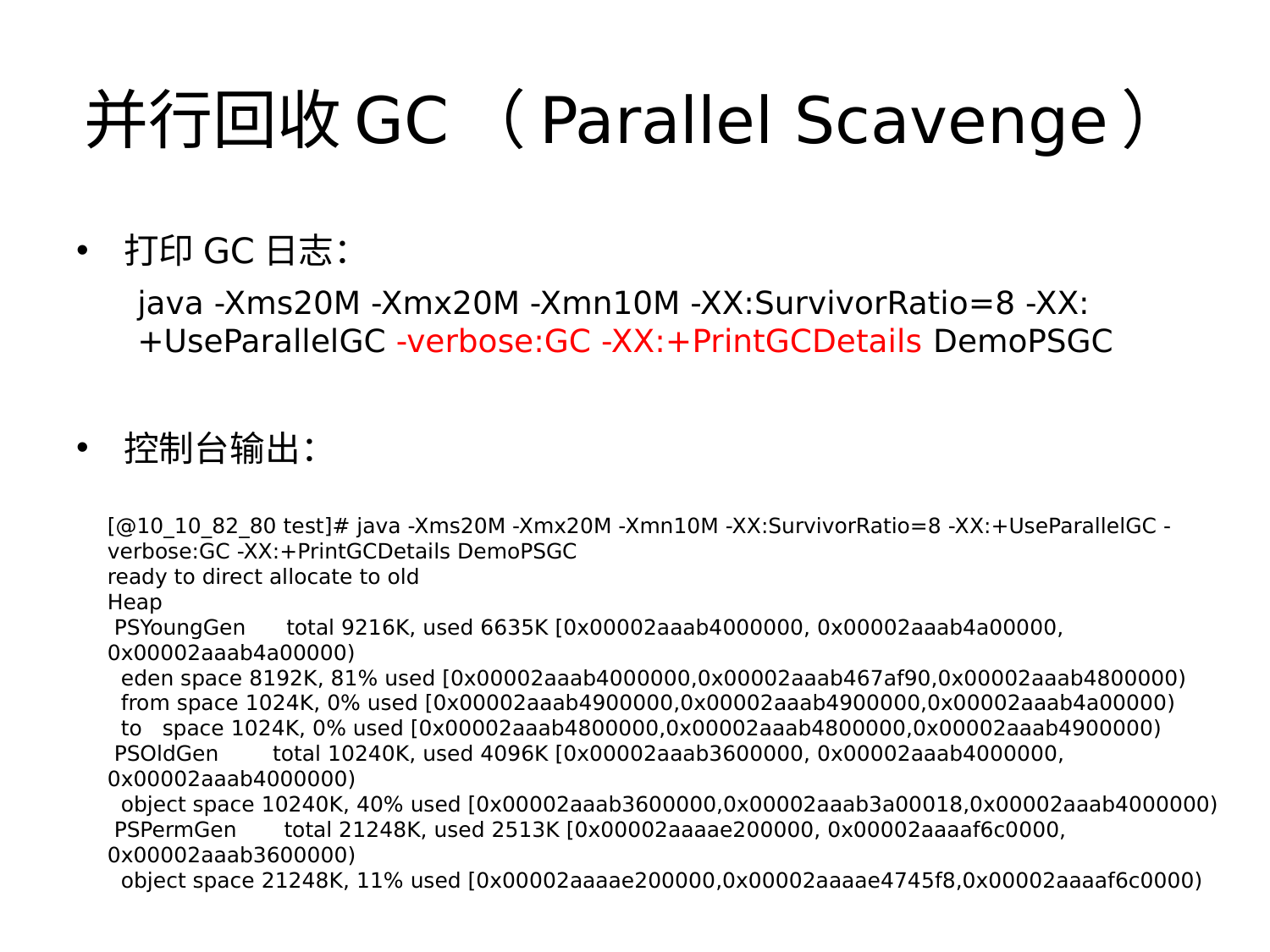

# 并行回收GC（Parallel Scavenge）
打印GC日志：

控制台输出：
java -Xms20M -Xmx20M -Xmn10M -XX:SurvivorRatio=8 -XX:+UseParallelGC -verbose:GC -XX:+PrintGCDetails DemoPSGC
[@10_10_82_80 test]# java -Xms20M -Xmx20M -Xmn10M -XX:SurvivorRatio=8 -XX:+UseParallelGC -verbose:GC -XX:+PrintGCDetails DemoPSGC
ready to direct allocate to old
Heap
 PSYoungGen      total 9216K, used 6635K [0x00002aaab4000000, 0x00002aaab4a00000, 0x00002aaab4a00000)
  eden space 8192K, 81% used [0x00002aaab4000000,0x00002aaab467af90,0x00002aaab4800000)
  from space 1024K, 0% used [0x00002aaab4900000,0x00002aaab4900000,0x00002aaab4a00000)
  to   space 1024K, 0% used [0x00002aaab4800000,0x00002aaab4800000,0x00002aaab4900000)
 PSOldGen        total 10240K, used 4096K [0x00002aaab3600000, 0x00002aaab4000000, 0x00002aaab4000000)
  object space 10240K, 40% used [0x00002aaab3600000,0x00002aaab3a00018,0x00002aaab4000000)
 PSPermGen       total 21248K, used 2513K [0x00002aaaae200000, 0x00002aaaaf6c0000, 0x00002aaab3600000)
  object space 21248K, 11% used [0x00002aaaae200000,0x00002aaaae4745f8,0x00002aaaaf6c0000)